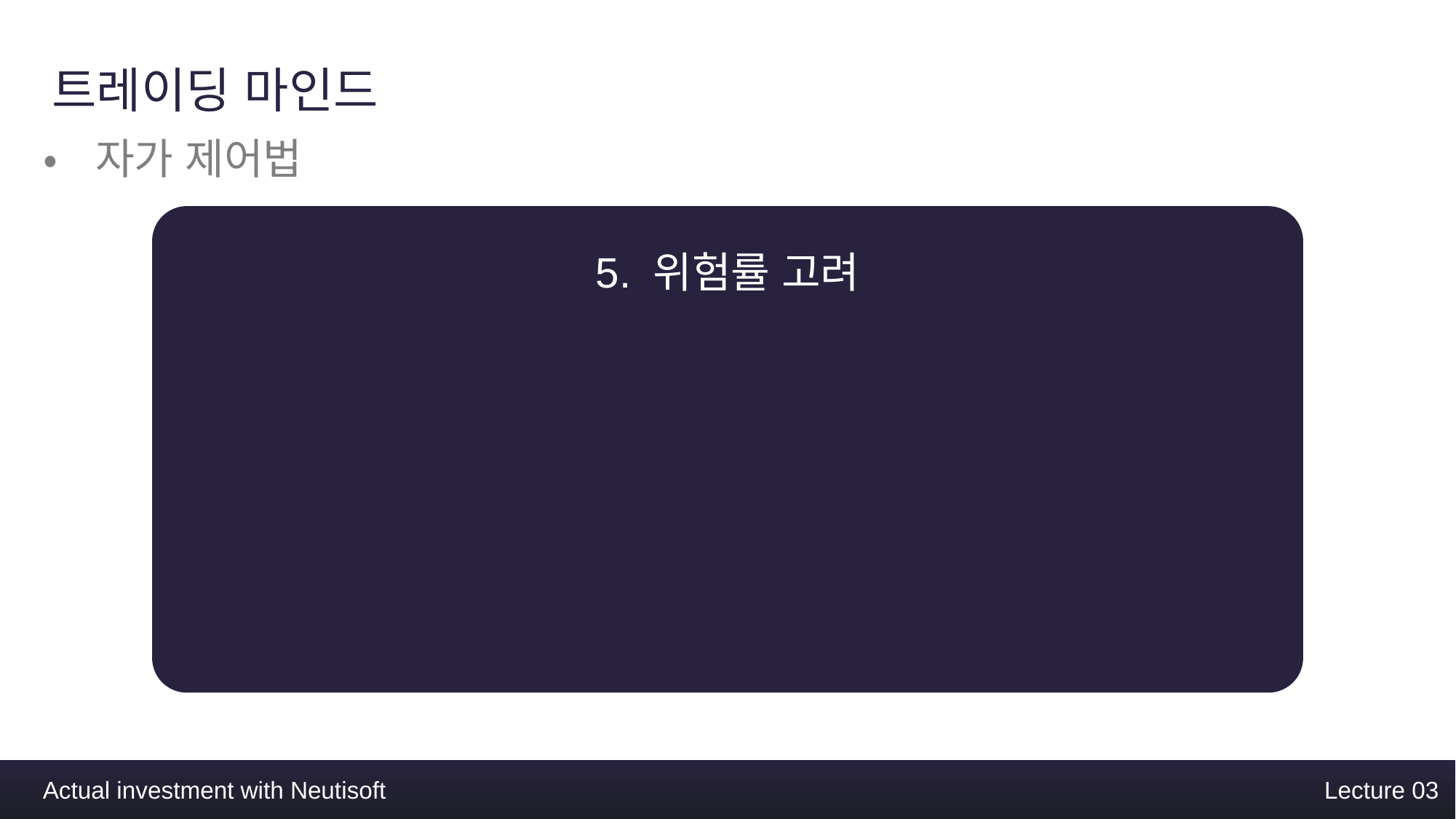

트레이딩 마인드
•자가 제어법

5. 위험률 고려

Actual investment with Neutisoft
Lecture 03